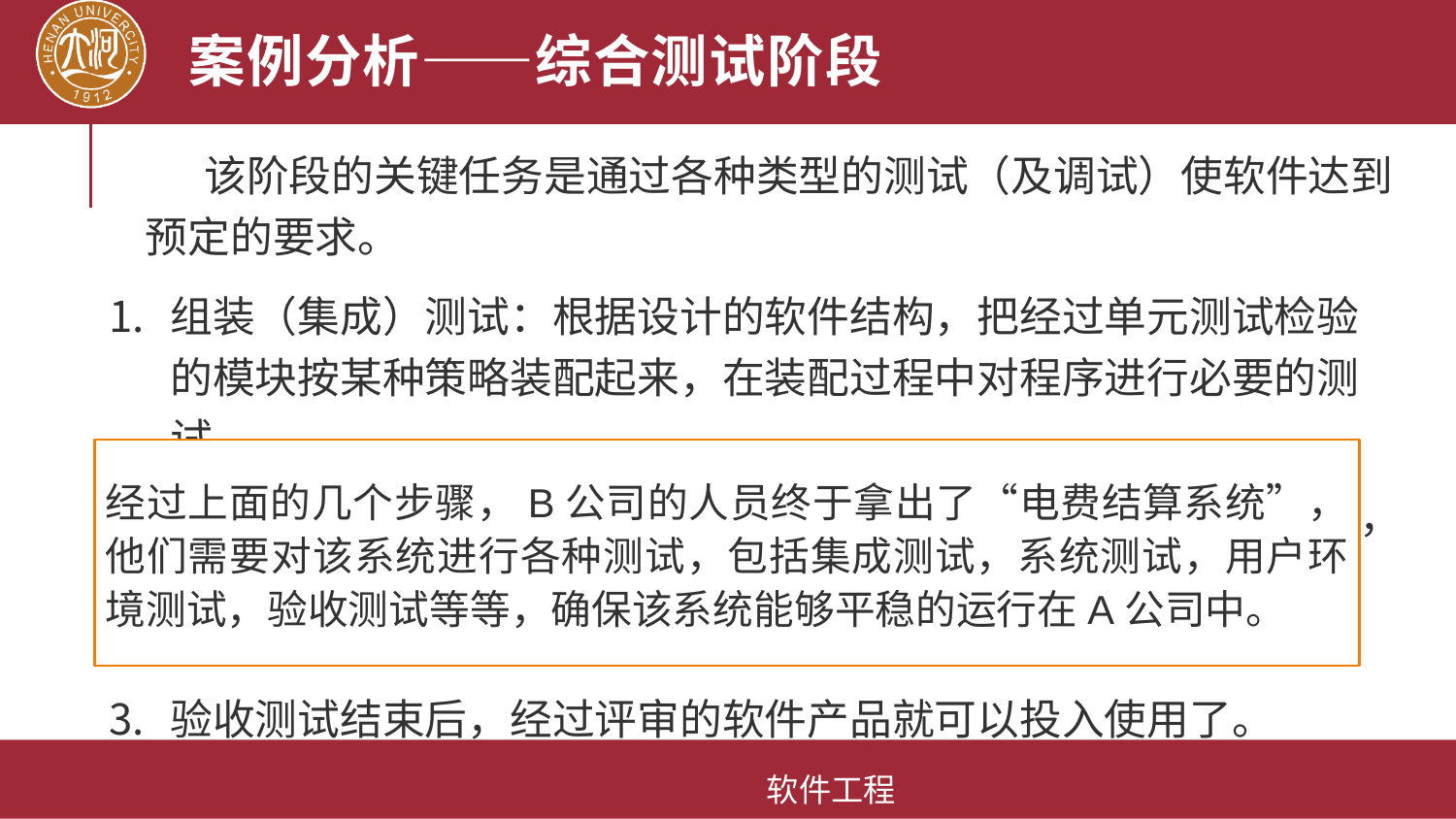

# 案例分析——综合测试阶段
         该阶段的关键任务是通过各种类型的测试（及调试）使软件达到预定的要求。
组装（集成）测试：根据设计的软件结构，把经过单元测试检验的模块按某种策略装配起来，在装配过程中对程序进行必要的测试。
验收测试：按照规格说明书的规定，由用户对目标系统进行验收，看其是否达到需求规格说明书中定义的全部功能和性能等方面的需求。
验收测试结束后，经过评审的软件产品就可以投入使用了。
经过上面的几个步骤，B公司的人员终于拿出了“电费结算系统”，他们需要对该系统进行各种测试，包括集成测试，系统测试，用户环境测试，验收测试等等，确保该系统能够平稳的运行在A公司中。

软件工程
74